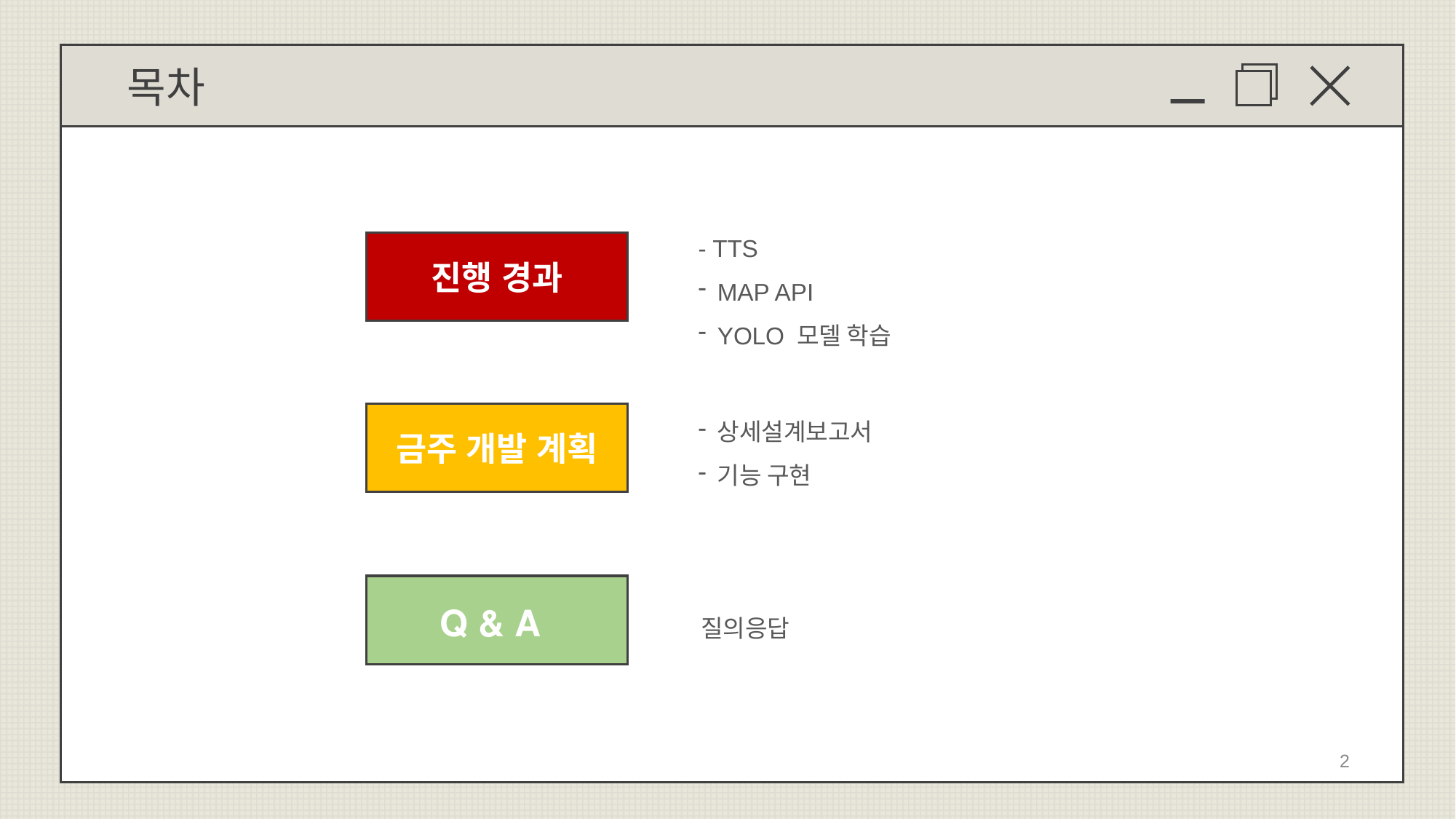

목차

- TTS
MAP API
YOLO 모델 학습

진행 경과
상세설계보고서
기능 구현

금주 개발 계획

질의응답
Q & A
2